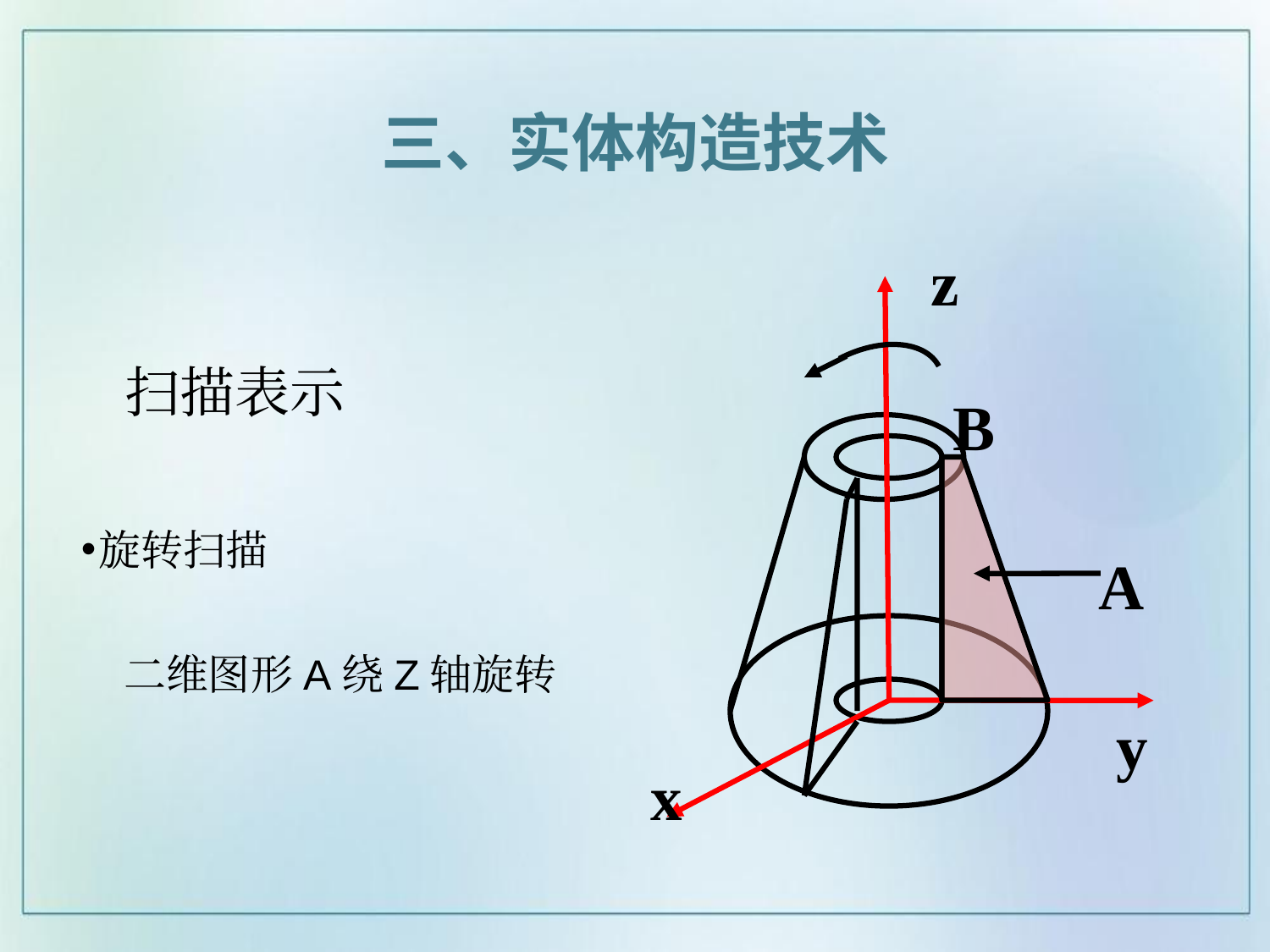

三、实体构造技术
z

B

A

y

x
# 扫描表示
旋转扫描
   二维图形A绕Z轴旋转